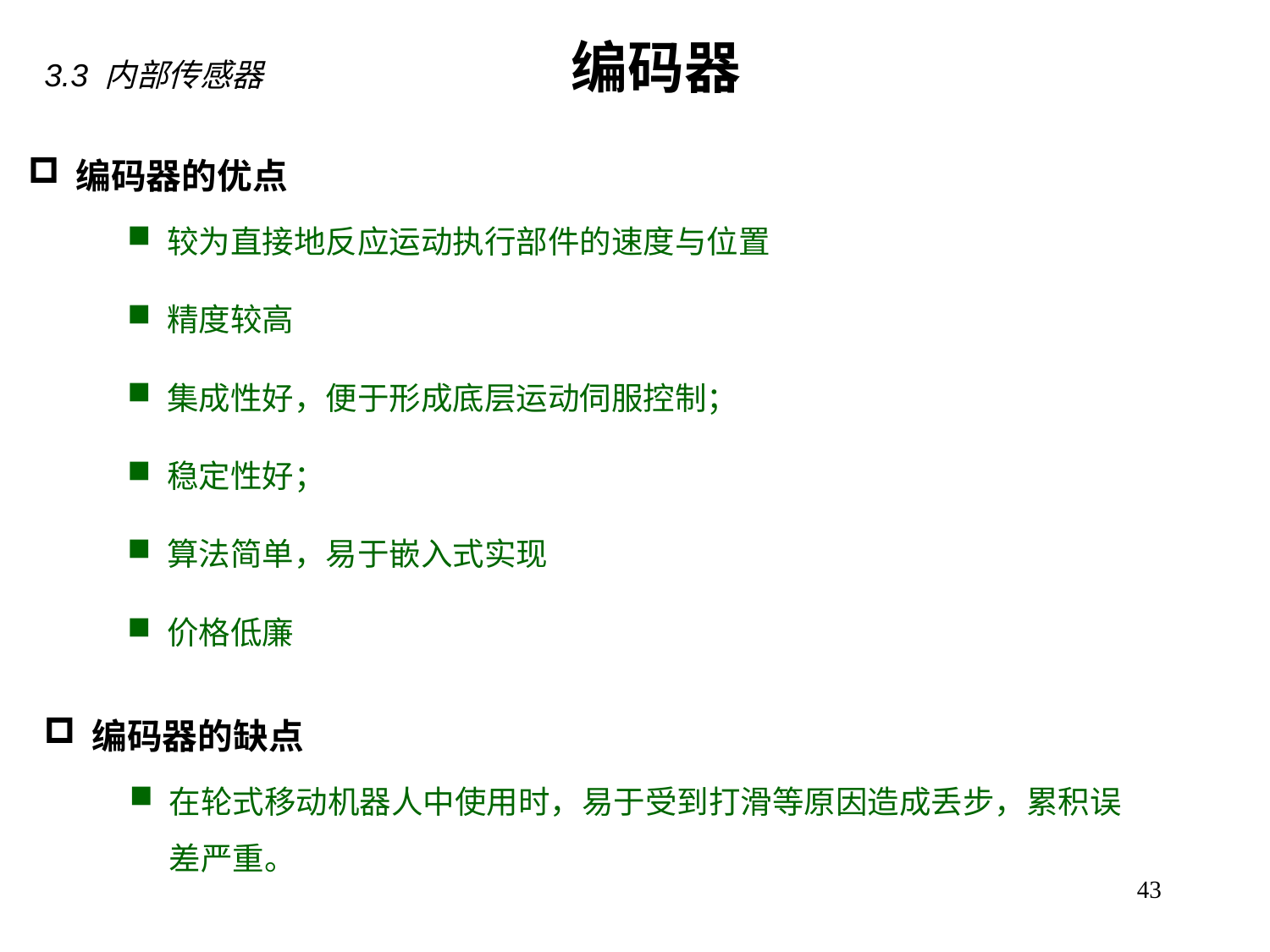

编码器

3.3 内部传感器
编码器的优点
较为直接地反应运动执行部件的速度与位置
精度较高
集成性好，便于形成底层运动伺服控制；
稳定性好；
算法简单，易于嵌入式实现
价格低廉
编码器的缺点
在轮式移动机器人中使用时，易于受到打滑等原因造成丢步，累积误差严重。
43